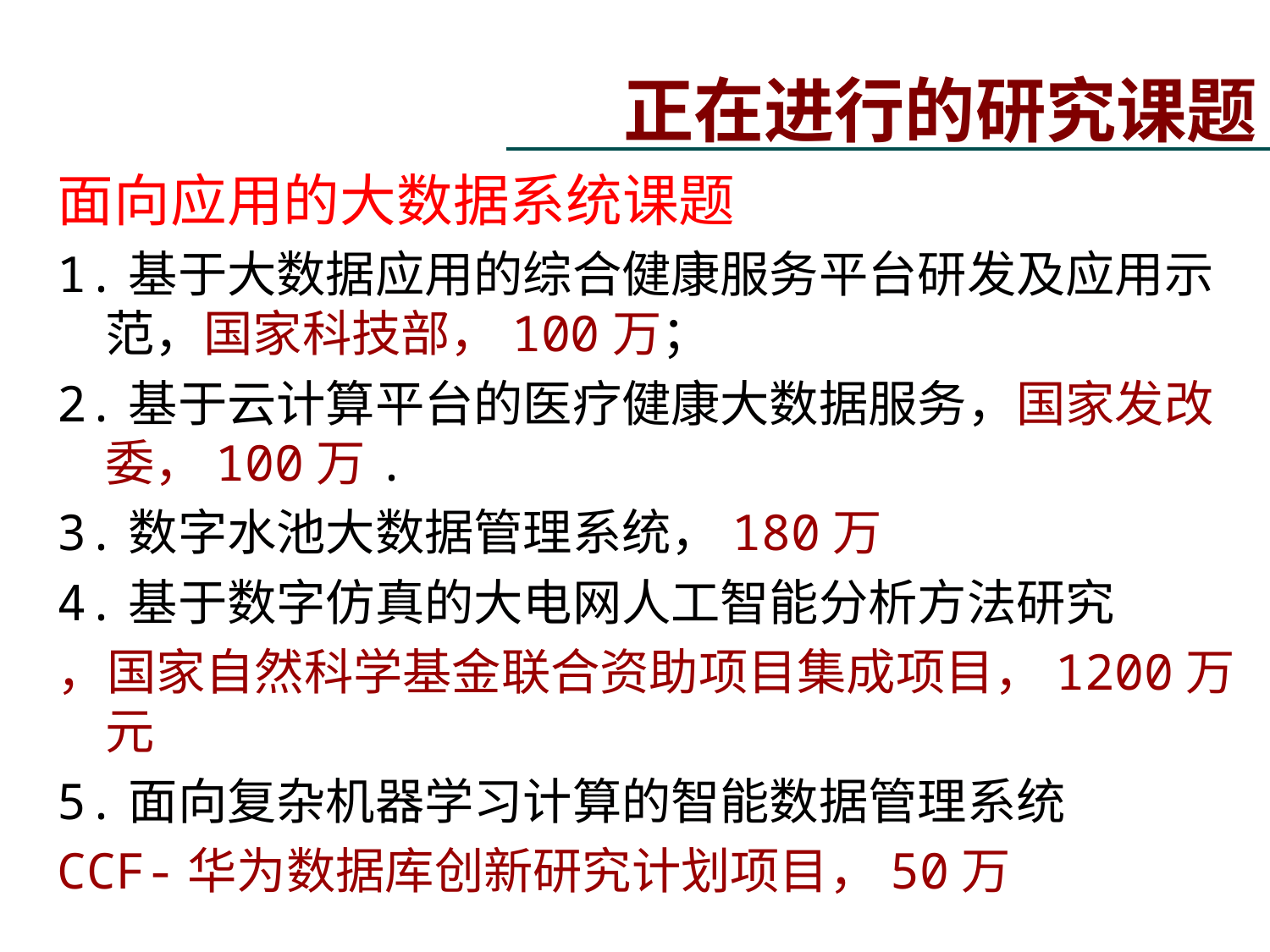

正在进行的研究课题
面向应用的大数据系统课题
1.基于大数据应用的综合健康服务平台研发及应用示范，国家科技部，100万；
2.基于云计算平台的医疗健康大数据服务，国家发改委，100万.
3.数字水池大数据管理系统，180万
4.基于数字仿真的大电网人工智能分析方法研究
，国家自然科学基金联合资助项目集成项目，1200万元
5.面向复杂机器学习计算的智能数据管理系统
CCF-华为数据库创新研究计划项目，50万